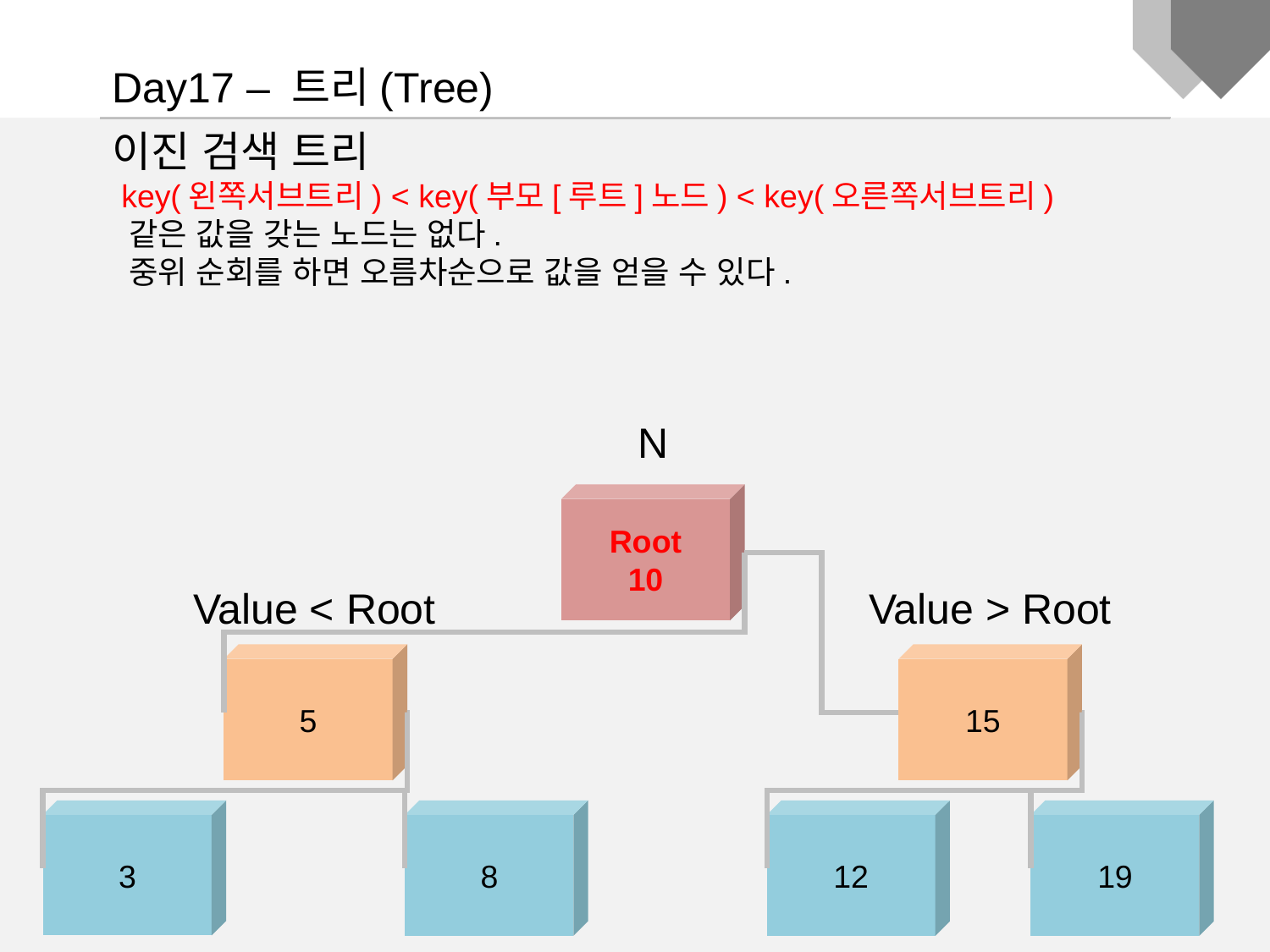

Day17 – 트리(Tree)
이진 검색 트리
 key(왼쪽서브트리) < key(부모[루트]노드) < key(오른쪽서브트리)
 같은 값을 갖는 노드는 없다.
 중위 순회를 하면 오름차순으로 값을 얻을 수 있다.
N
Root
10
Value < Root
Value > Root
5
15
8
12
19
3